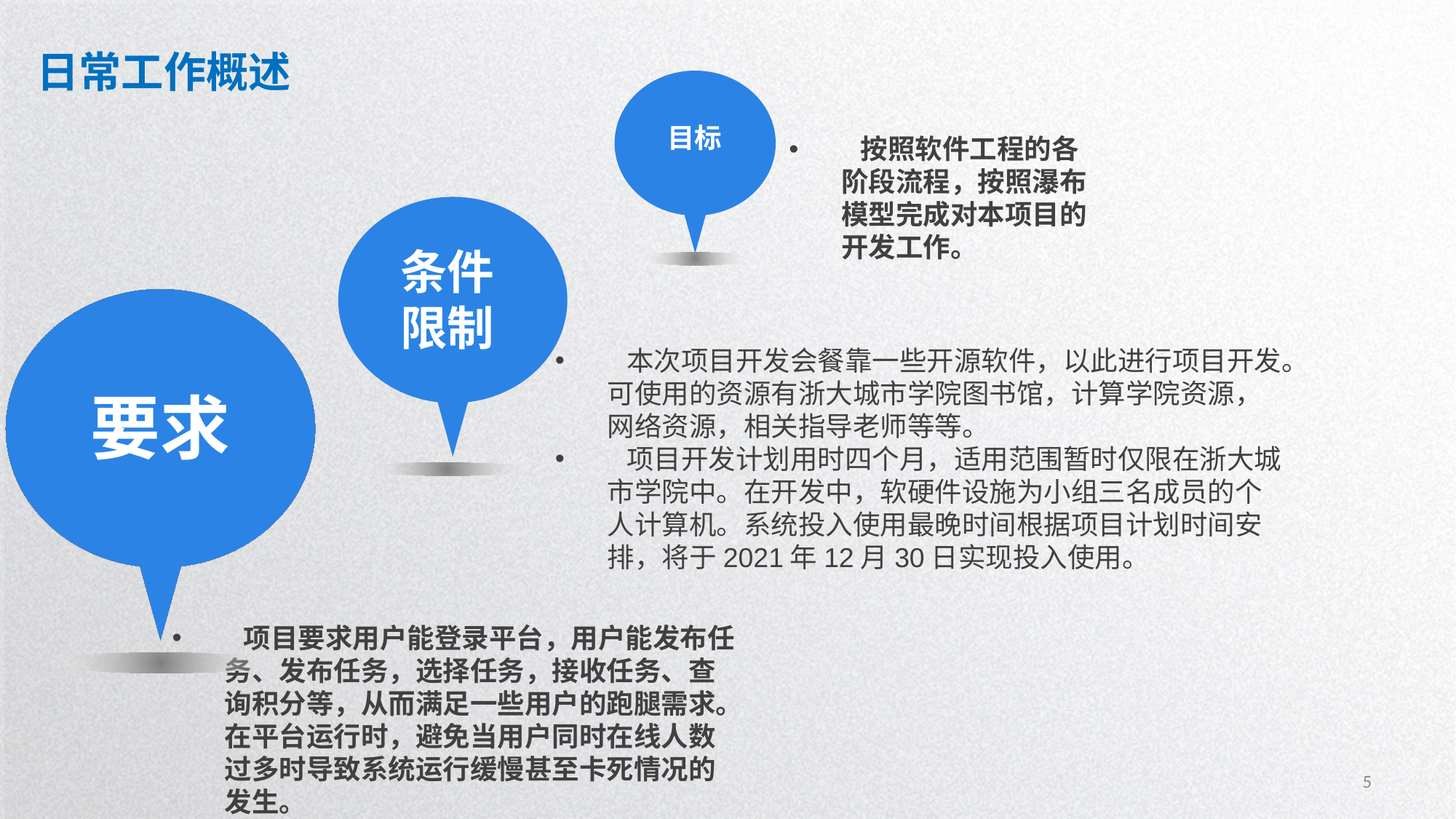

日常工作概述

目标

  按照软件工程的各阶段流程，按照瀑布模型完成对本项目的开发工作。

条件
限制

要求

  本次项目开发会餐靠一些开源软件，以此进行项目开发。可使用的资源有浙大城市学院图书馆，计算学院资源，网络资源，相关指导老师等等。
  项目开发计划用时四个月，适用范围暂时仅限在浙大城市学院中。在开发中，软硬件设施为小组三名成员的个人计算机。系统投入使用最晚时间根据项目计划时间安排，将于2021年12月30日实现投入使用。
  项目要求用户能登录平台，用户能发布任务、发布任务，选择任务，接收任务、查询积分等，从而满足一些用户的跑腿需求。在平台运行时，避免当用户同时在线人数过多时导致系统运行缓慢甚至卡死情况的发生。
5